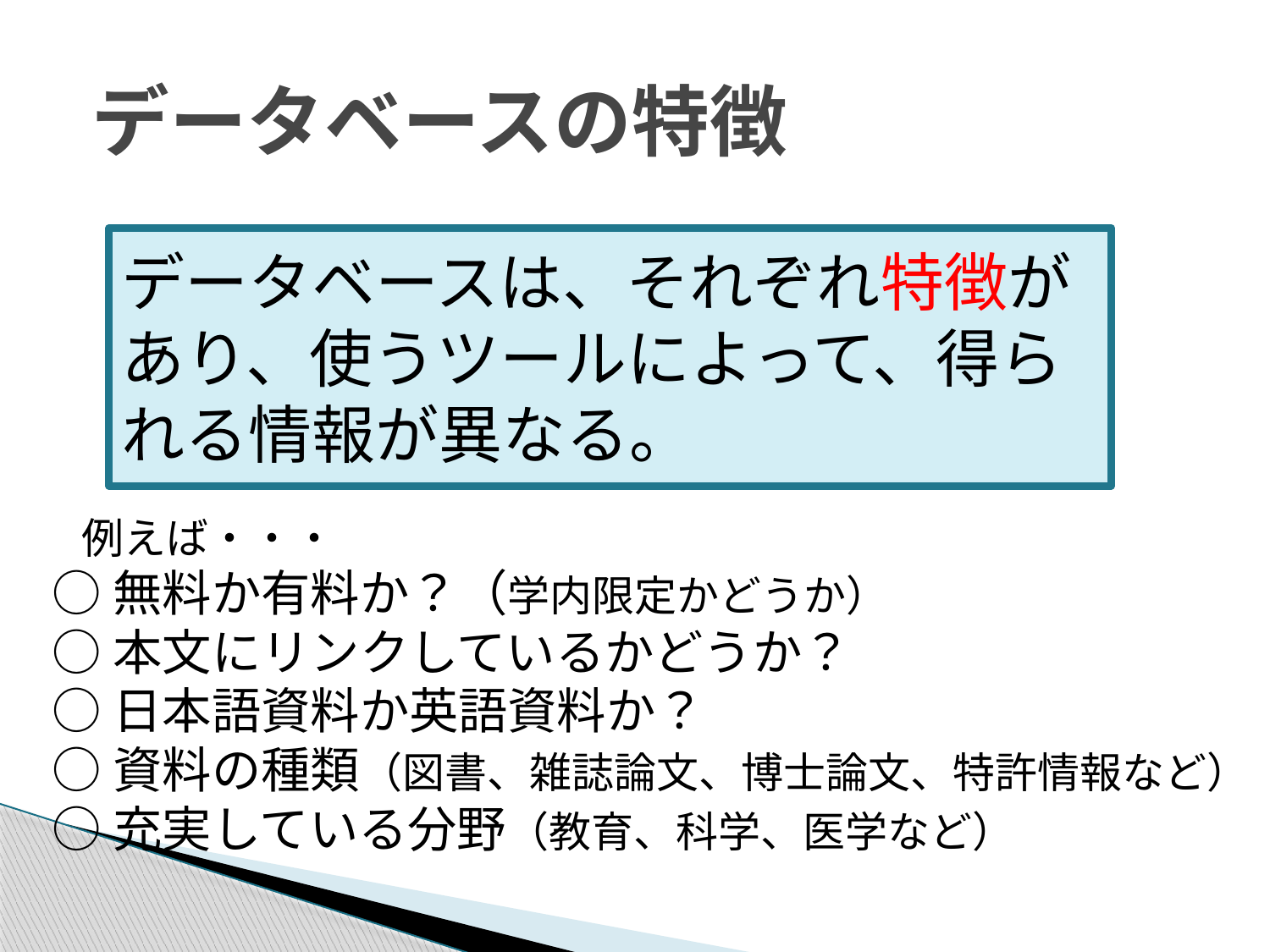

# データベースの特徴
データベースは、それぞれ特徴があり、使うツールによって、得られる情報が異なる。
例えば・・・
○無料か有料か？（学内限定かどうか）
○本文にリンクしているかどうか？
○日本語資料か英語資料か？
○資料の種類（図書、雑誌論文、博士論文、特許情報など）
○充実している分野（教育、科学、医学など）